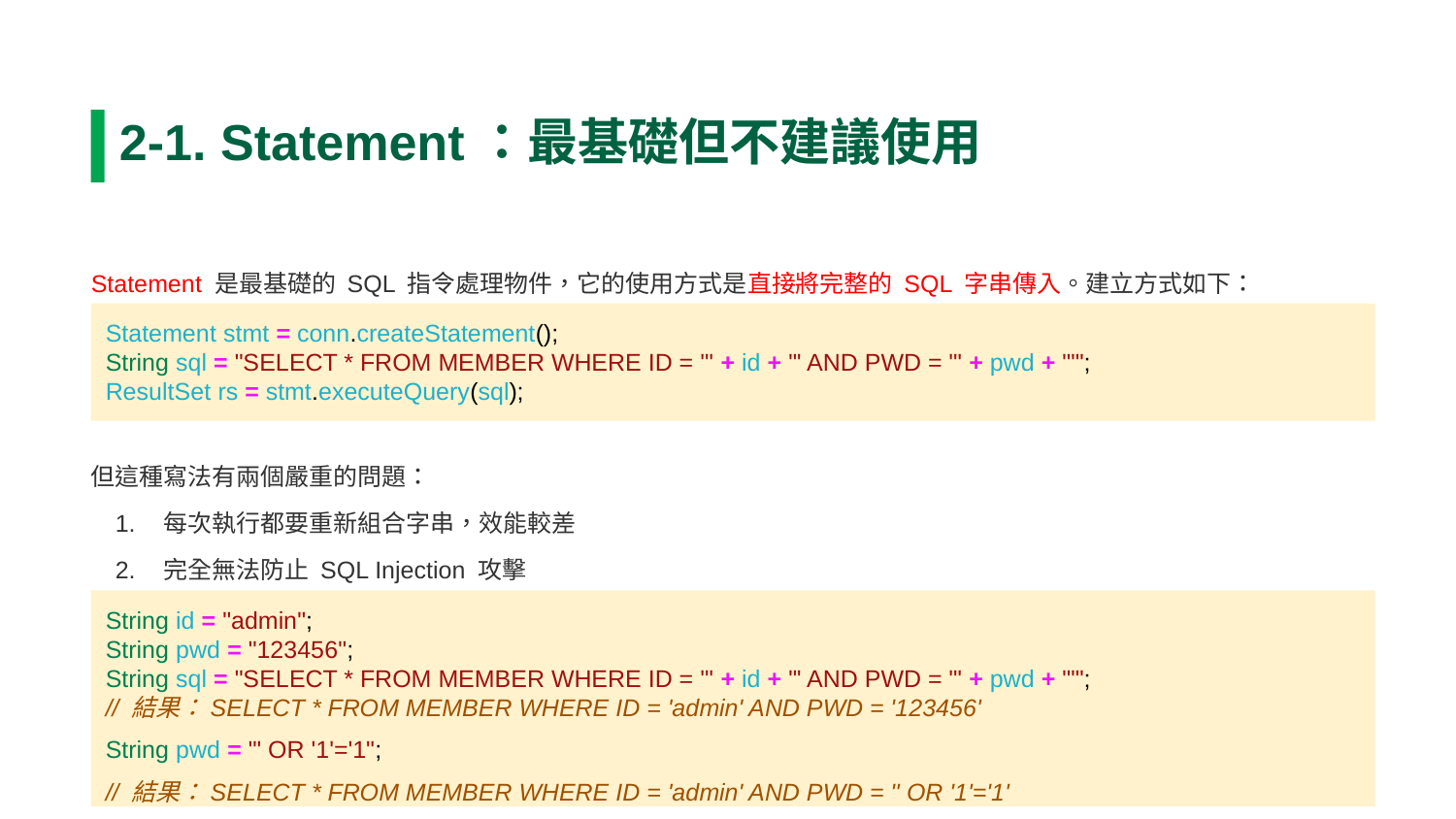

2-1. Statement：最基礎但不建議使用
Statement 是最基礎的 SQL 指令處理物件，它的使用方式是直接將完整的 SQL 字串傳入。建立方式如下：
Statement stmt = conn.createStatement();
String sql = "SELECT * FROM MEMBER WHERE ID = '" + id + "' AND PWD = '" + pwd + "'";
ResultSet rs = stmt.executeQuery(sql);
但這種寫法有兩個嚴重的問題：
每次執行都要重新組合字串，效能較差
完全無法防止 SQL Injection 攻擊
String id = "admin";
String pwd = "123456";
String sql = "SELECT * FROM MEMBER WHERE ID = '" + id + "' AND PWD = '" + pwd + "'";
// 結果：SELECT * FROM MEMBER WHERE ID = 'admin' AND PWD = '123456'
String pwd = "' OR '1'='1";
// 結果：SELECT * FROM MEMBER WHERE ID = 'admin' AND PWD = '' OR '1'='1'